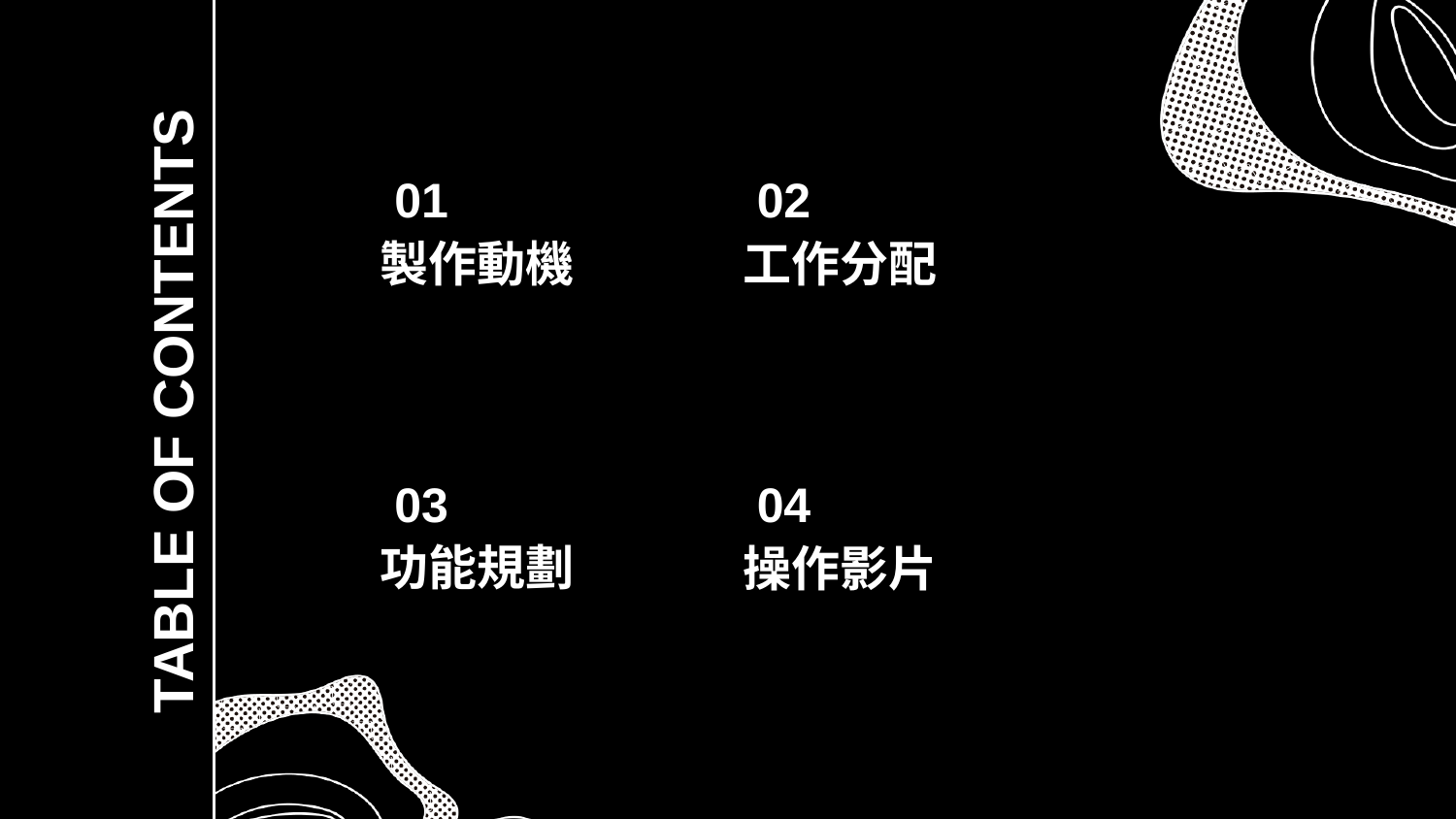

01
02
製作動機
工作分配
# TABLE OF CONTENTS
03
04
功能規劃
操作影片